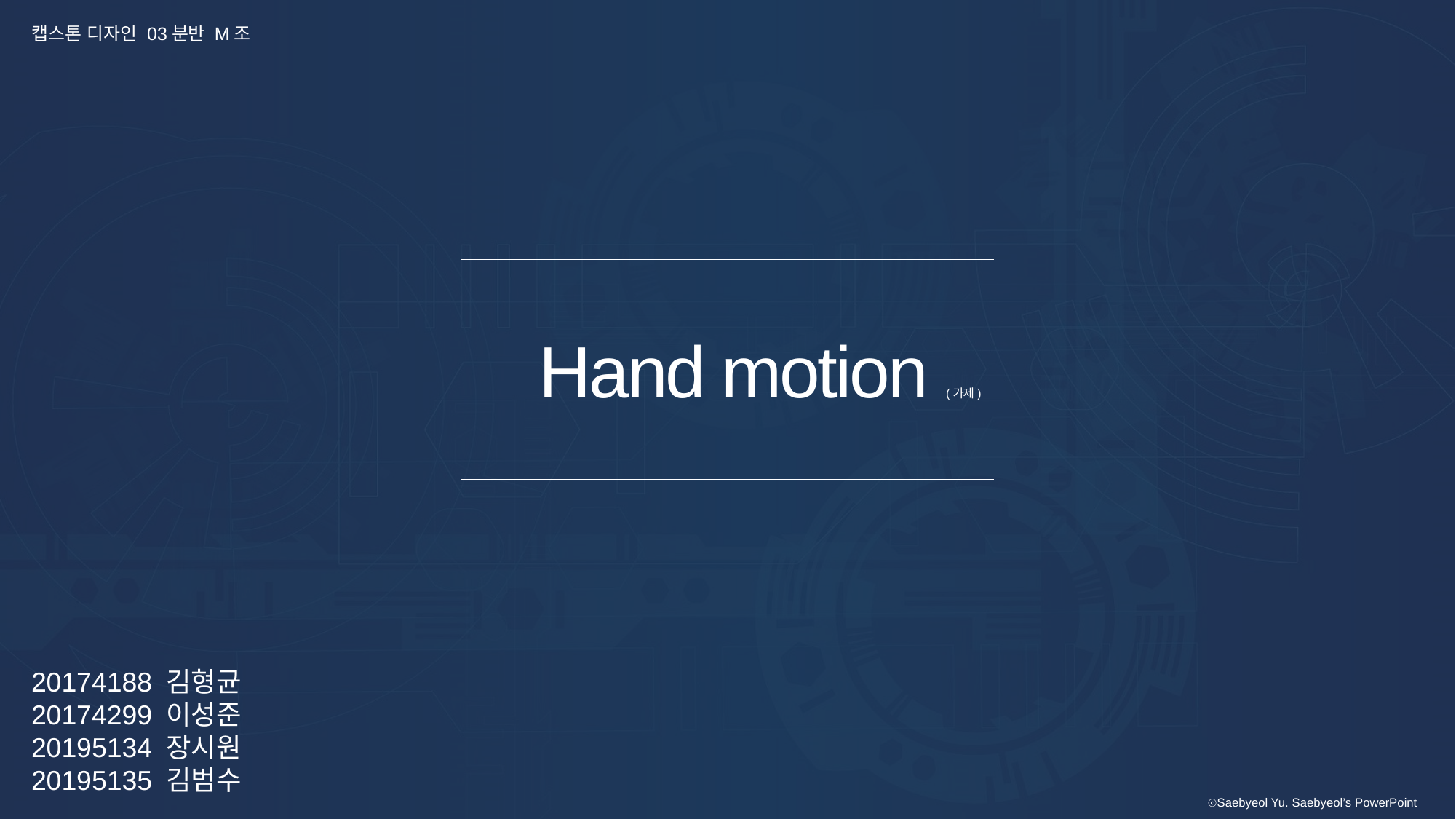

캡스톤 디자인 03분반 M조
Hand motion (가 제)
20174188 김형균
20174299 이성준
20195134 장시원
20195135 김범수